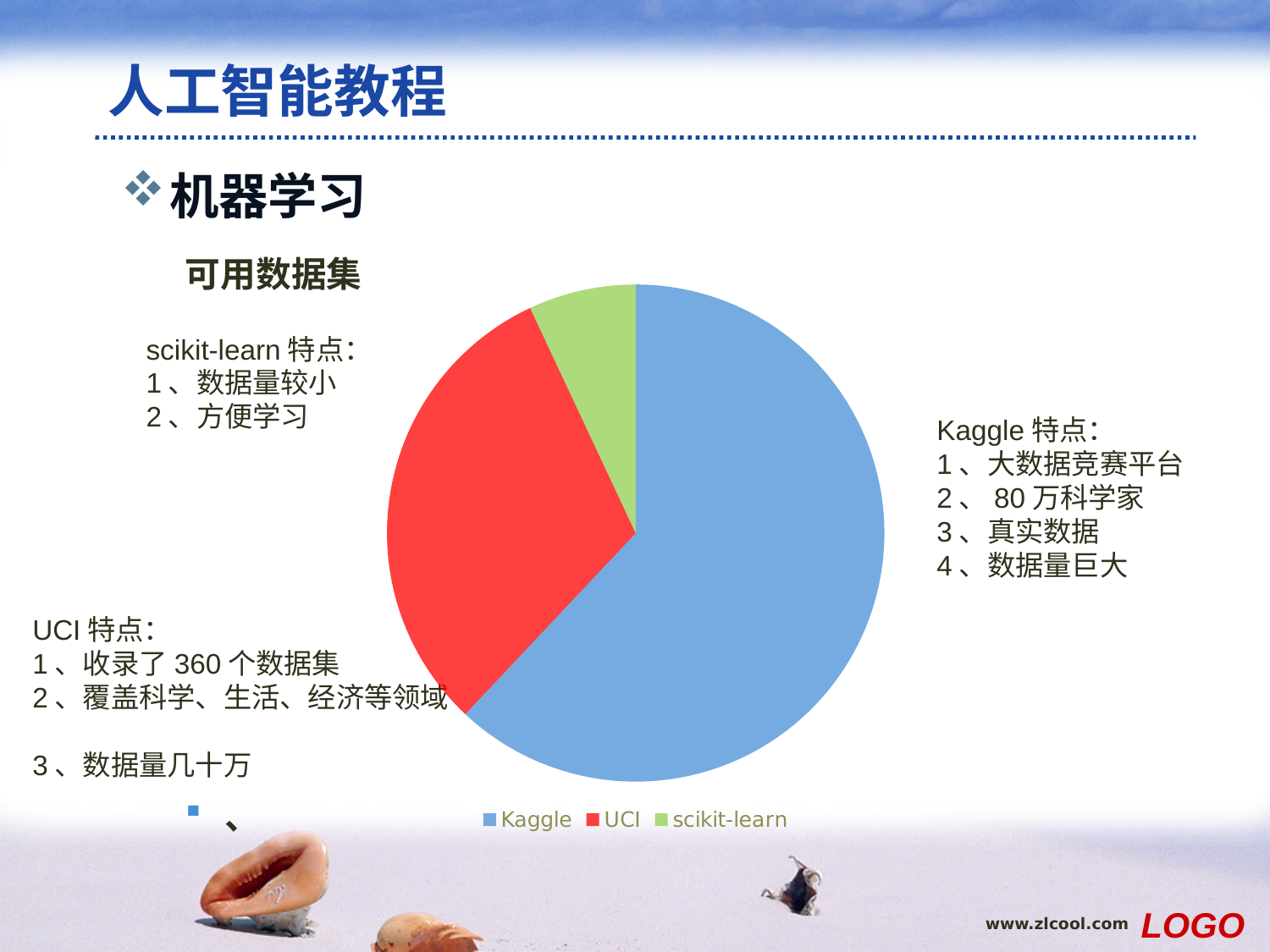

# 人工智能教程
机器学习
可用数据集

、

范例

### Chart

| Category | 数据集 |
|---|---|
| Kaggle | 80.0 |
| UCI | 40.0 |
| scikit-learn | 9.0 |
scikit-learn特点：
1、数据量较小
2、方便学习
Kaggle特点：
1、大数据竞赛平台
2、80万科学家
3、真实数据
4、数据量巨大
UCI特点：
1、收录了360个数据集
2、覆盖科学、生活、经济等领域
3、数据量几十万
LOGO
www.zlcool.com